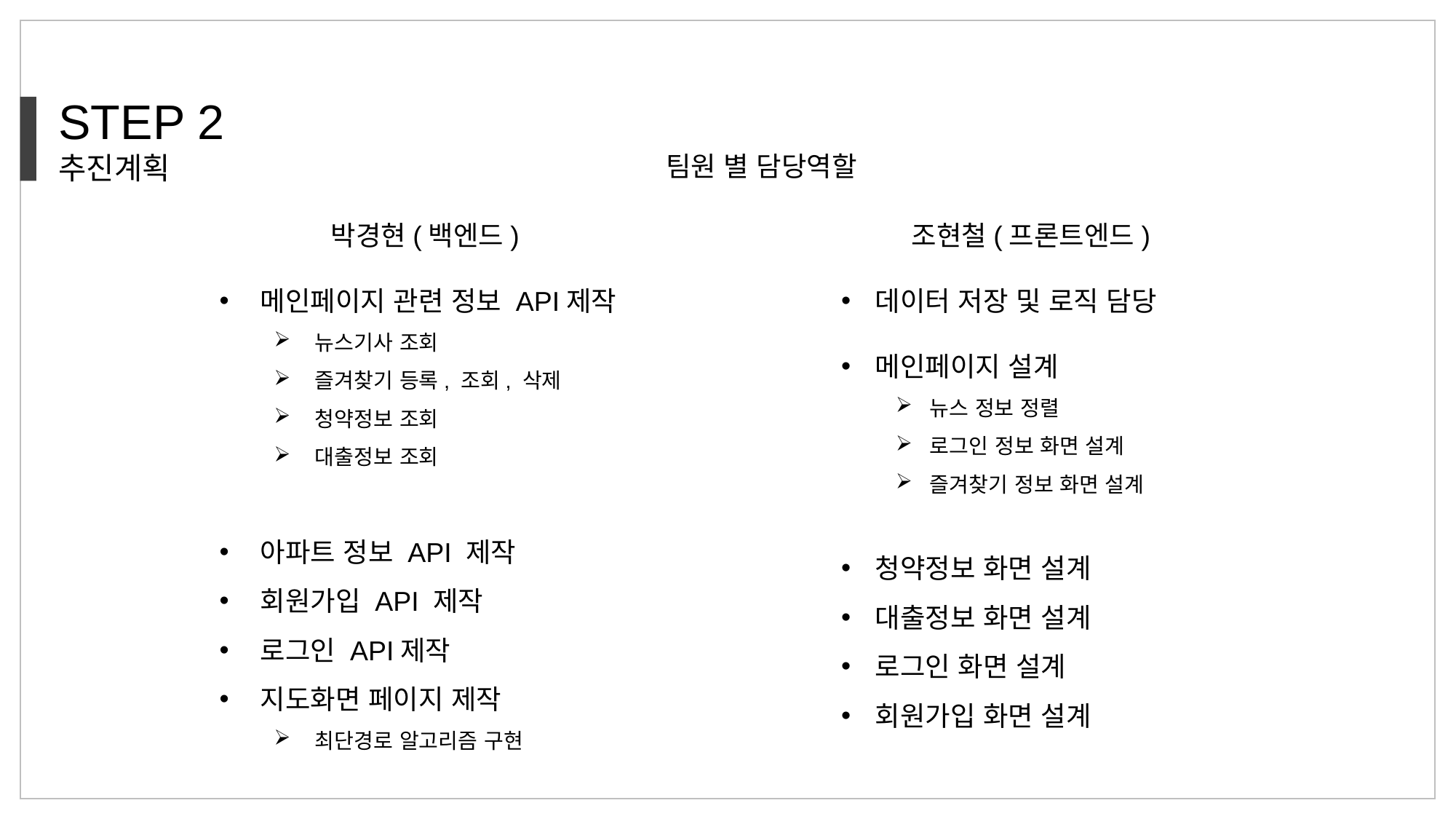

STEP 2
추진계획

팀원 별 담당역할
박경현(백엔드)
조현철(프론트엔드)
메인페이지 관련 정보 API제작
뉴스기사 조회
즐겨찾기 등록, 조회, 삭제
청약정보 조회
대출정보 조회

아파트 정보 API 제작
회원가입 API 제작
로그인 API제작
지도화면 페이지 제작
최단경로 알고리즘 구현

데이터 저장 및 로직 담당

메인페이지 설계
뉴스 정보 정렬
로그인 정보 화면 설계
즐겨찾기 정보 화면 설계

청약정보 화면 설계
대출정보 화면 설계
로그인 화면 설계
회원가입 화면 설계